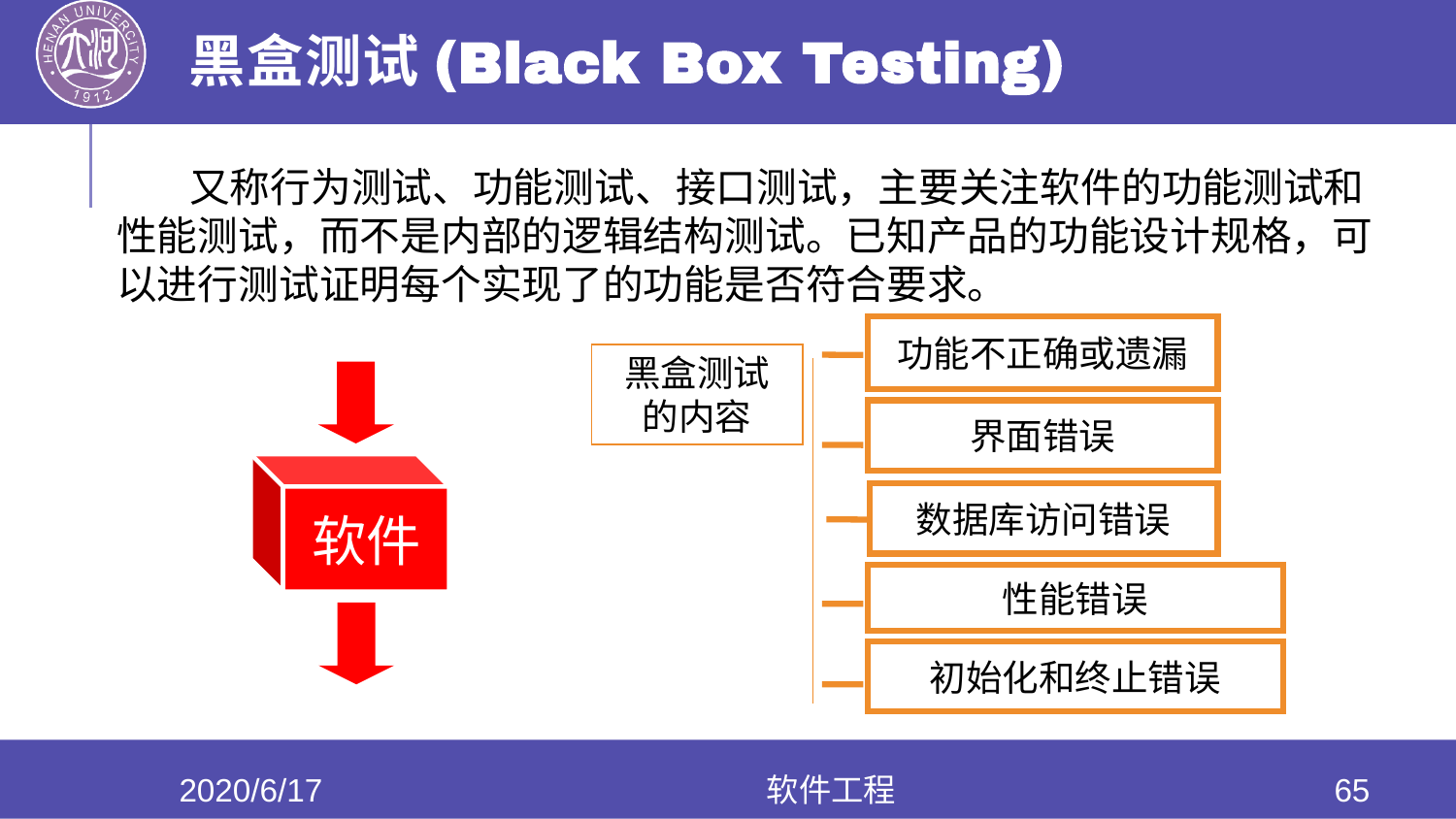

# 黑盒测试(Black Box Testing)
       又称行为测试、功能测试、接口测试，主要关注软件的功能测试和性能测试，而不是内部的逻辑结构测试。已知产品的功能设计规格，可以进行测试证明每个实现了的功能是否符合要求。
功能不正确或遗漏

黑盒测试
的内容
界面错误

数据库访问错误

性能错误

初始化和终止错误

软件

2020/6/17
软件工程
65